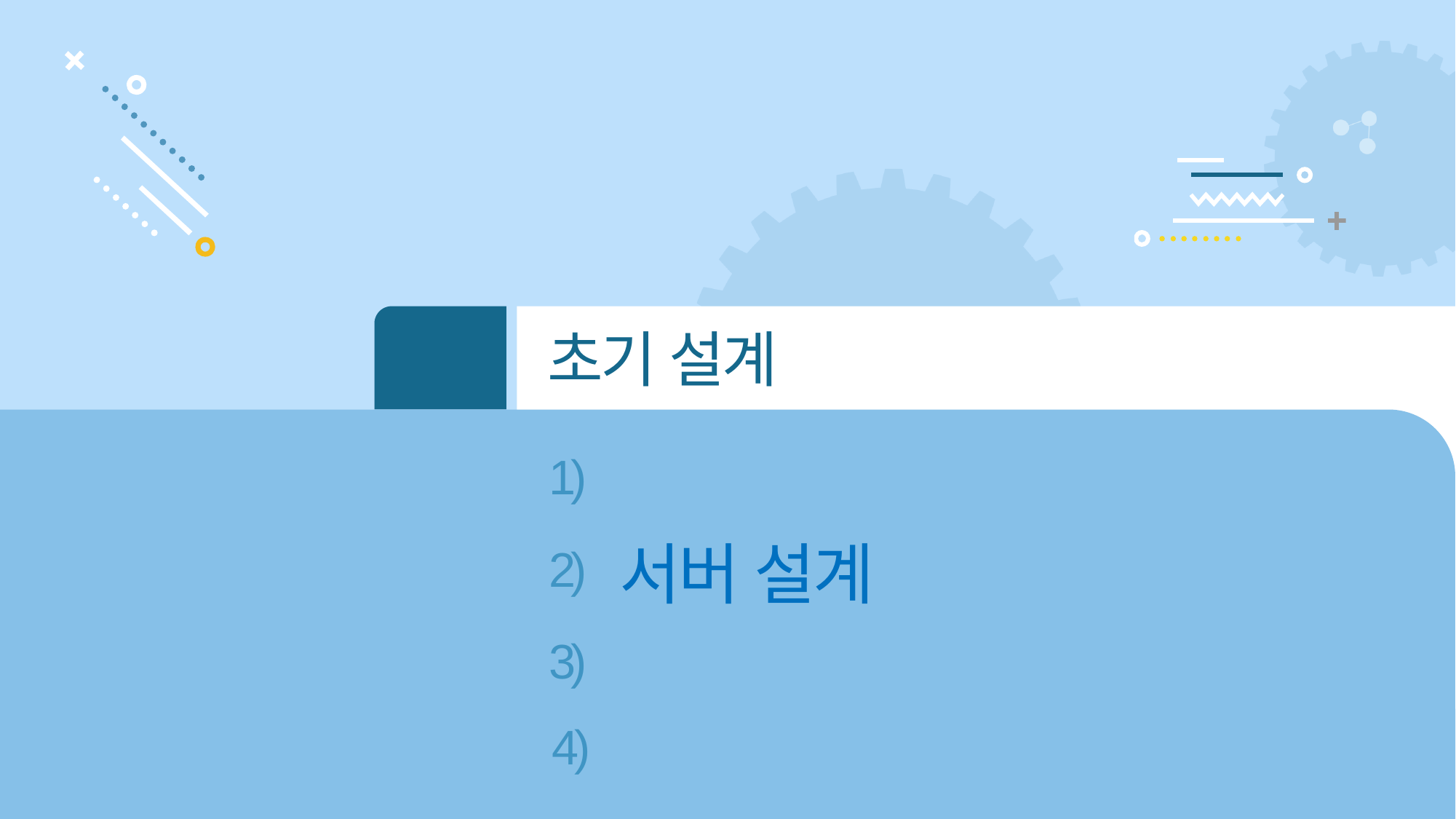

02
초기 설계
1)
공공성
서버 설계
2)
3)
성장성
4)
성장하는 신경망